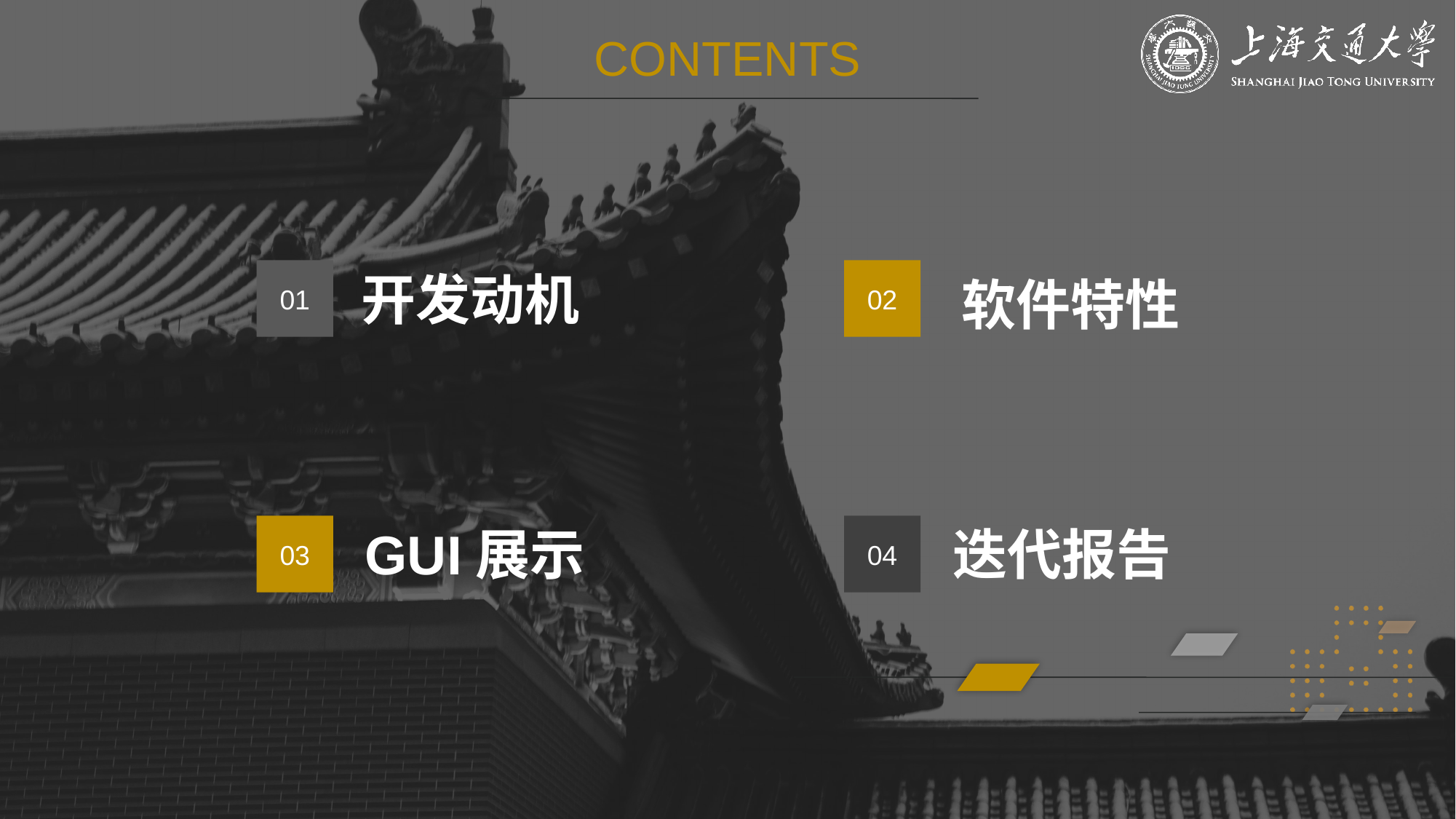

CONTENTS
开发动机
01
02
软件特性
GUI展示
迭代报告
03
04